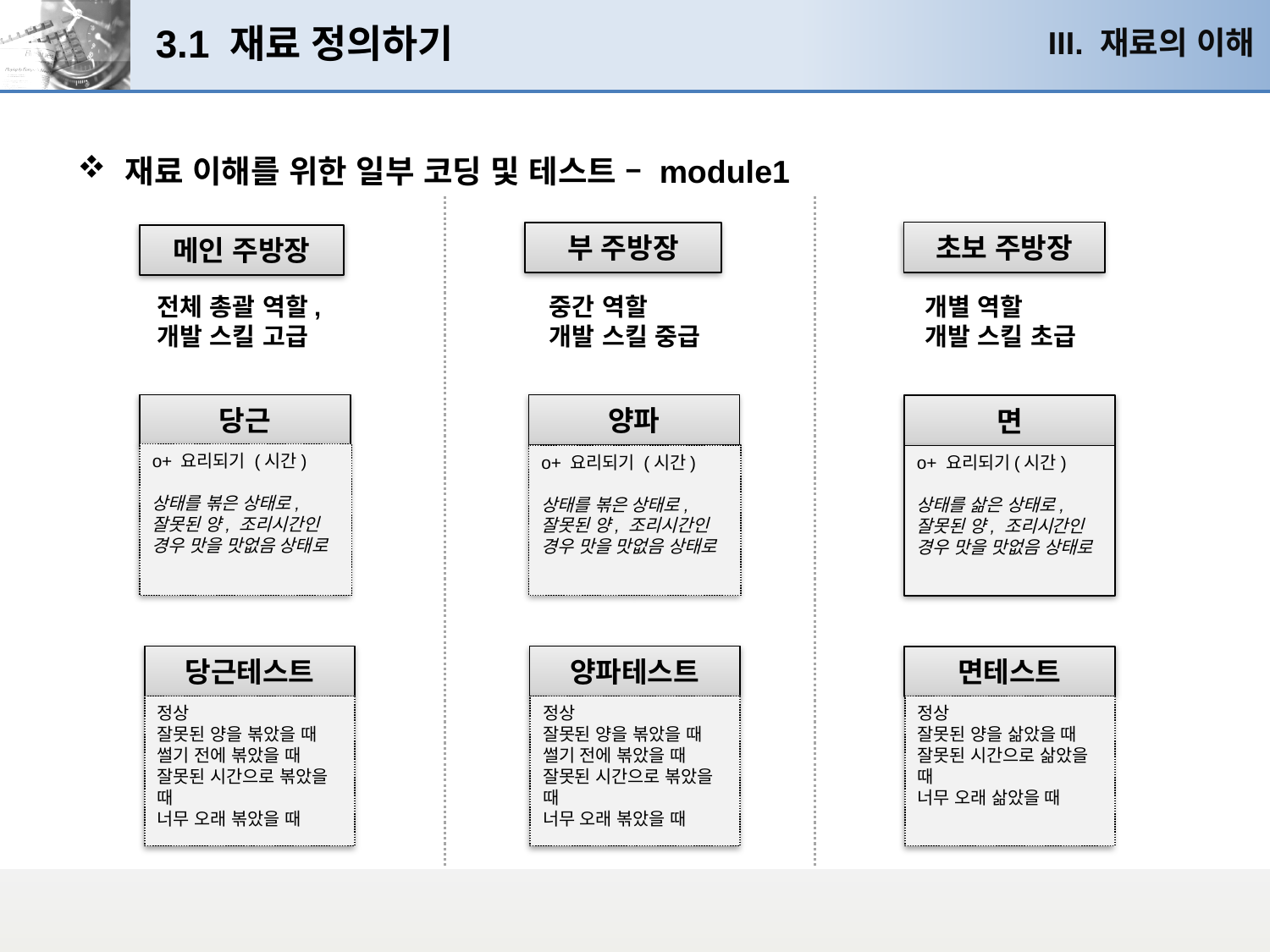

# 3.1 재료 정의하기
III. 재료의 이해
재료 이해를 위한 일부 코딩 및 테스트 – module1

초보 주방장
부 주방장
메인 주방장
전체 총괄 역할,
개발 스킬 고급
중간 역할
개발 스킬 중급
개별 역할
개발 스킬 초급
당근
양파
면
o+ 요리되기 (시간)

상태를 볶은 상태로,
잘못된 양, 조리시간인 경우 맛을 맛없음 상태로
o+ 요리되기 (시간)

상태를 볶은 상태로,
잘못된 양, 조리시간인 경우 맛을 맛없음 상태로
o+ 요리되기(시간)

상태를 삶은 상태로,
잘못된 양, 조리시간인 경우 맛을 맛없음 상태로
당근테스트
양파테스트
면테스트
정상
잘못된 양을 볶았을 때
썰기 전에 볶았을 때
잘못된 시간으로 볶았을 때
너무 오래 볶았을 때
정상
잘못된 양을 볶았을 때
썰기 전에 볶았을 때
잘못된 시간으로 볶았을 때
너무 오래 볶았을 때
정상
잘못된 양을 삶았을 때
잘못된 시간으로 삶았을 때
너무 오래 삶았을 때